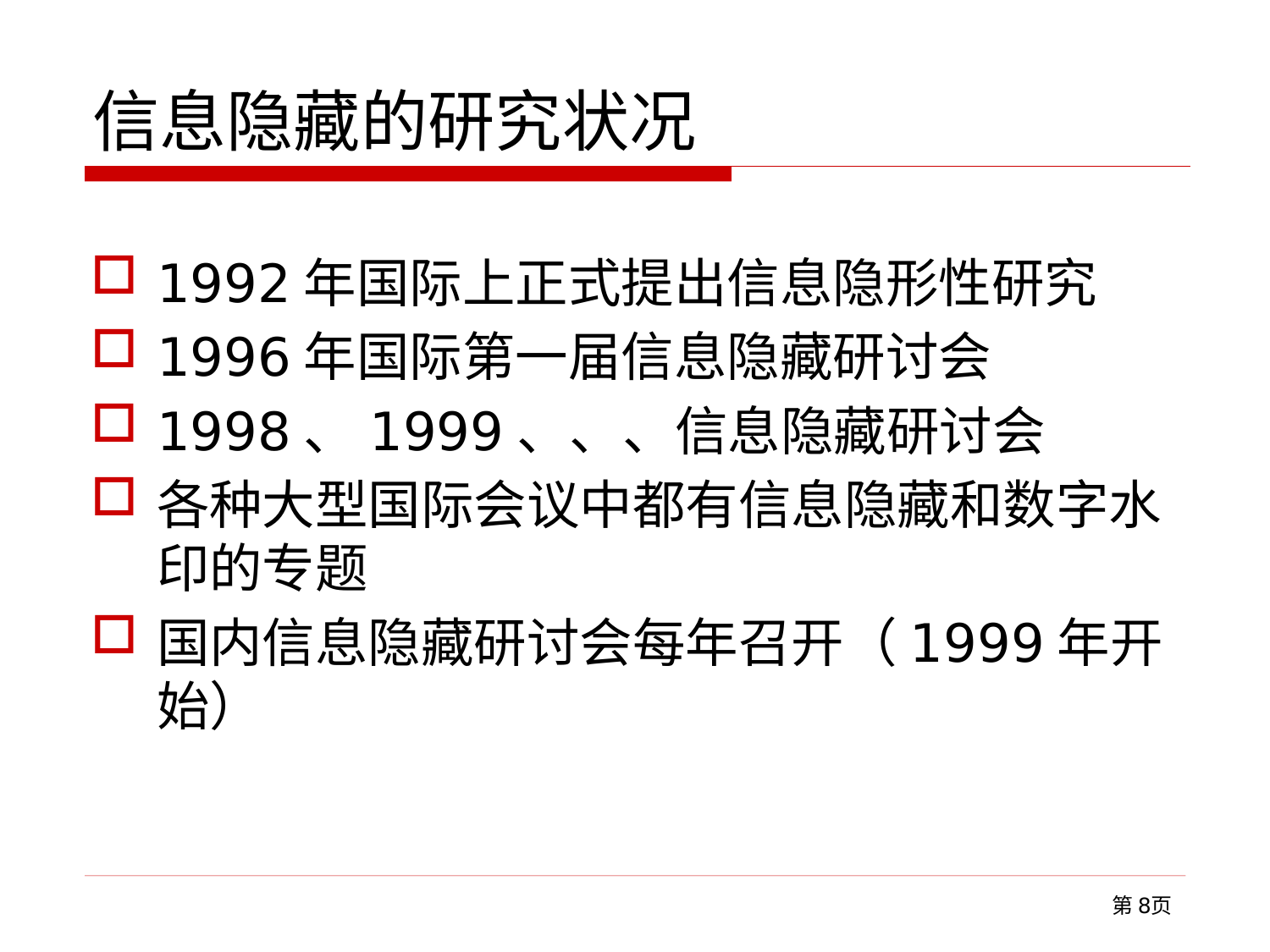

# 信息隐藏的研究状况
1992年国际上正式提出信息隐形性研究
1996年国际第一届信息隐藏研讨会
1998、1999、、、信息隐藏研讨会
各种大型国际会议中都有信息隐藏和数字水印的专题
国内信息隐藏研讨会每年召开（1999年开始）
8